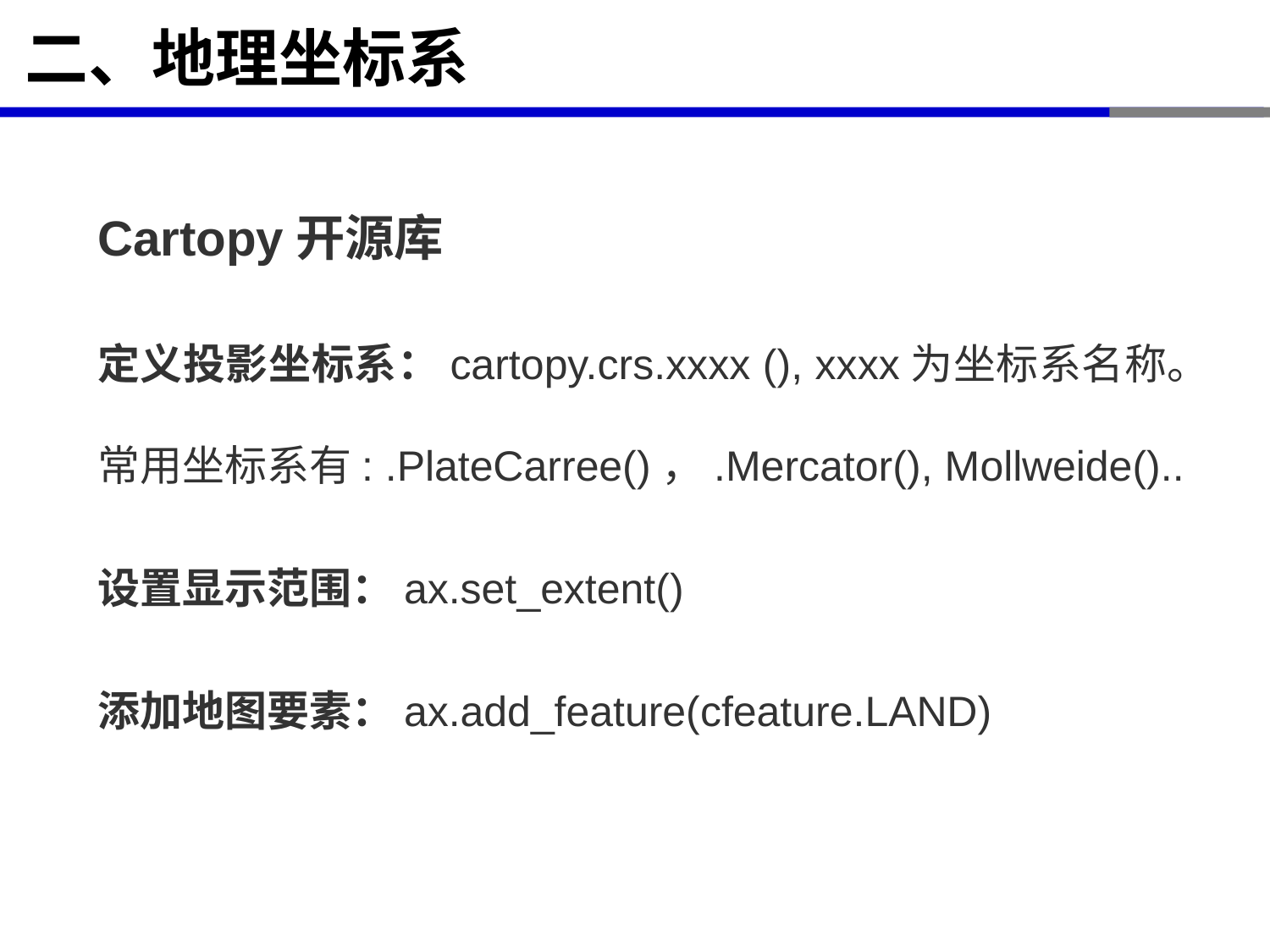

# 二、地理坐标系
Cartopy开源库
定义投影坐标系：cartopy.crs.xxxx (), xxxx为坐标系名称。常用坐标系有: .PlateCarree()，.Mercator(), Mollweide()..
设置显示范围：ax.set_extent()
添加地图要素：ax.add_feature(cfeature.LAND)